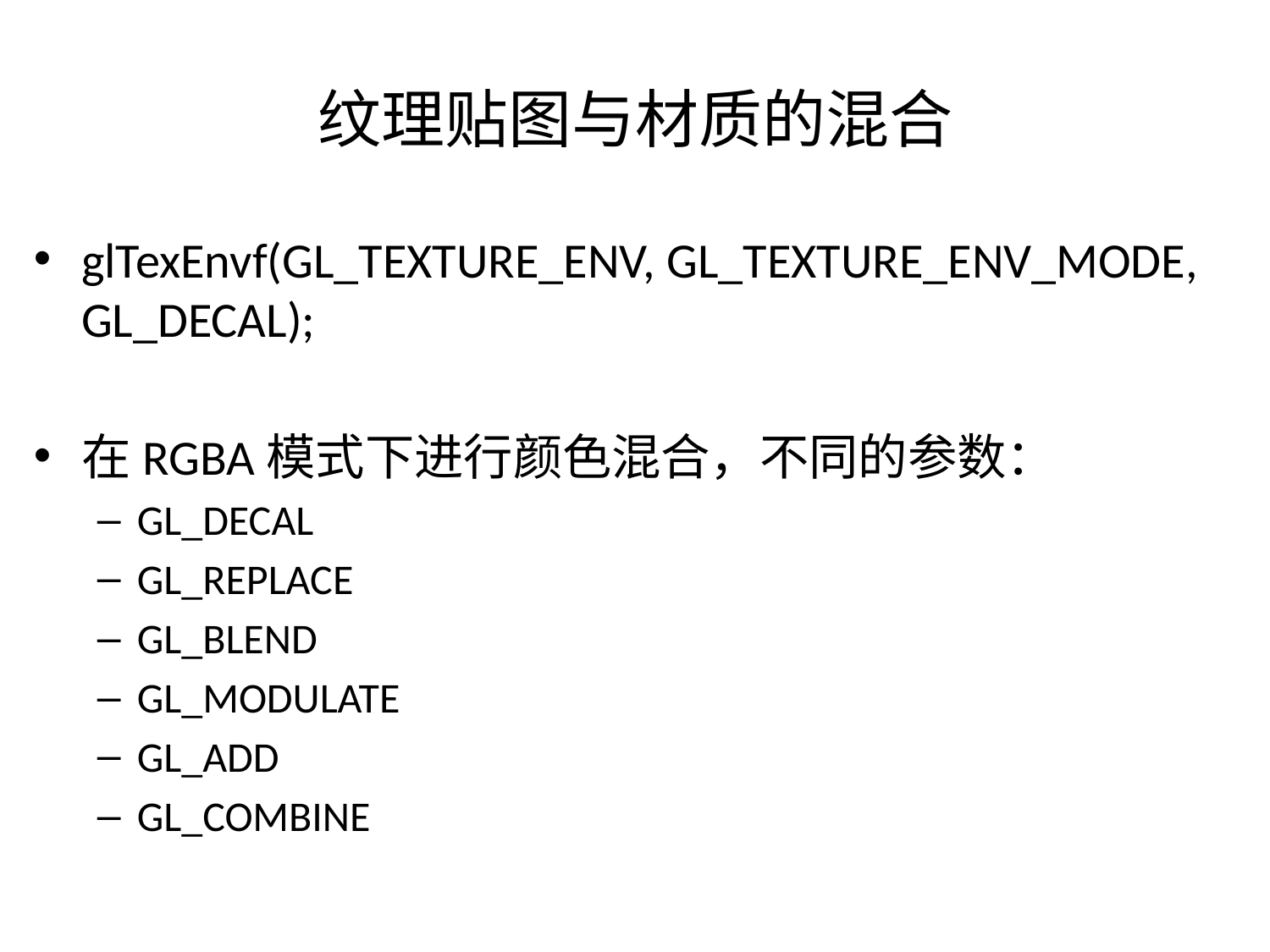

# 纹理贴图与材质的混合
glTexEnvf(GL_TEXTURE_ENV, GL_TEXTURE_ENV_MODE, GL_DECAL);

在RGBA模式下进行颜色混合，不同的参数：
GL_DECAL
GL_REPLACE
GL_BLEND
GL_MODULATE
GL_ADD
GL_COMBINE